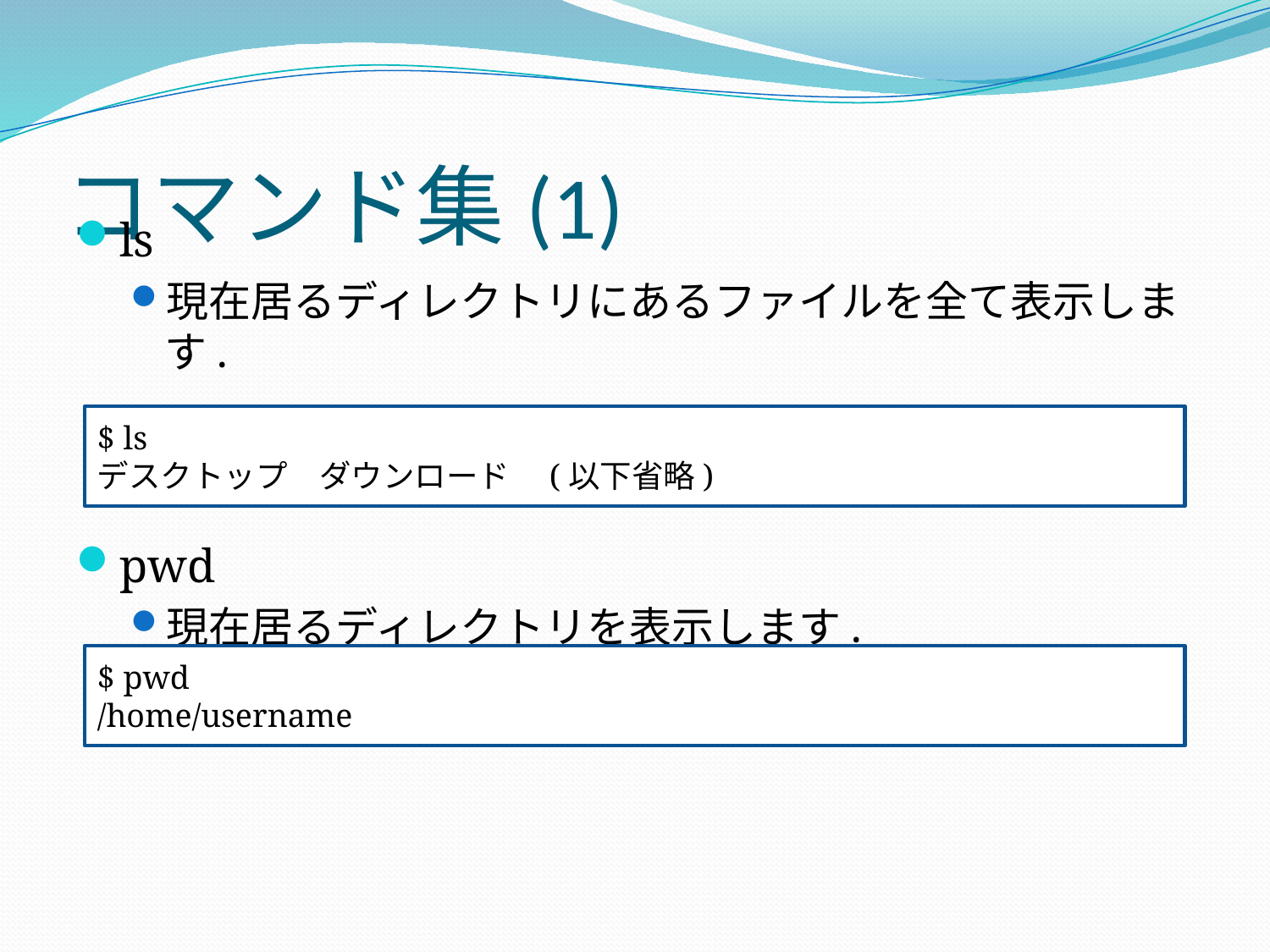

# コマンド集(1)
ls
現在居るディレクトリにあるファイルを全て表示します.

pwd
現在居るディレクトリを表示します.

$ ls
デスクトップ　ダウンロード　(以下省略)
$ pwd
/home/username